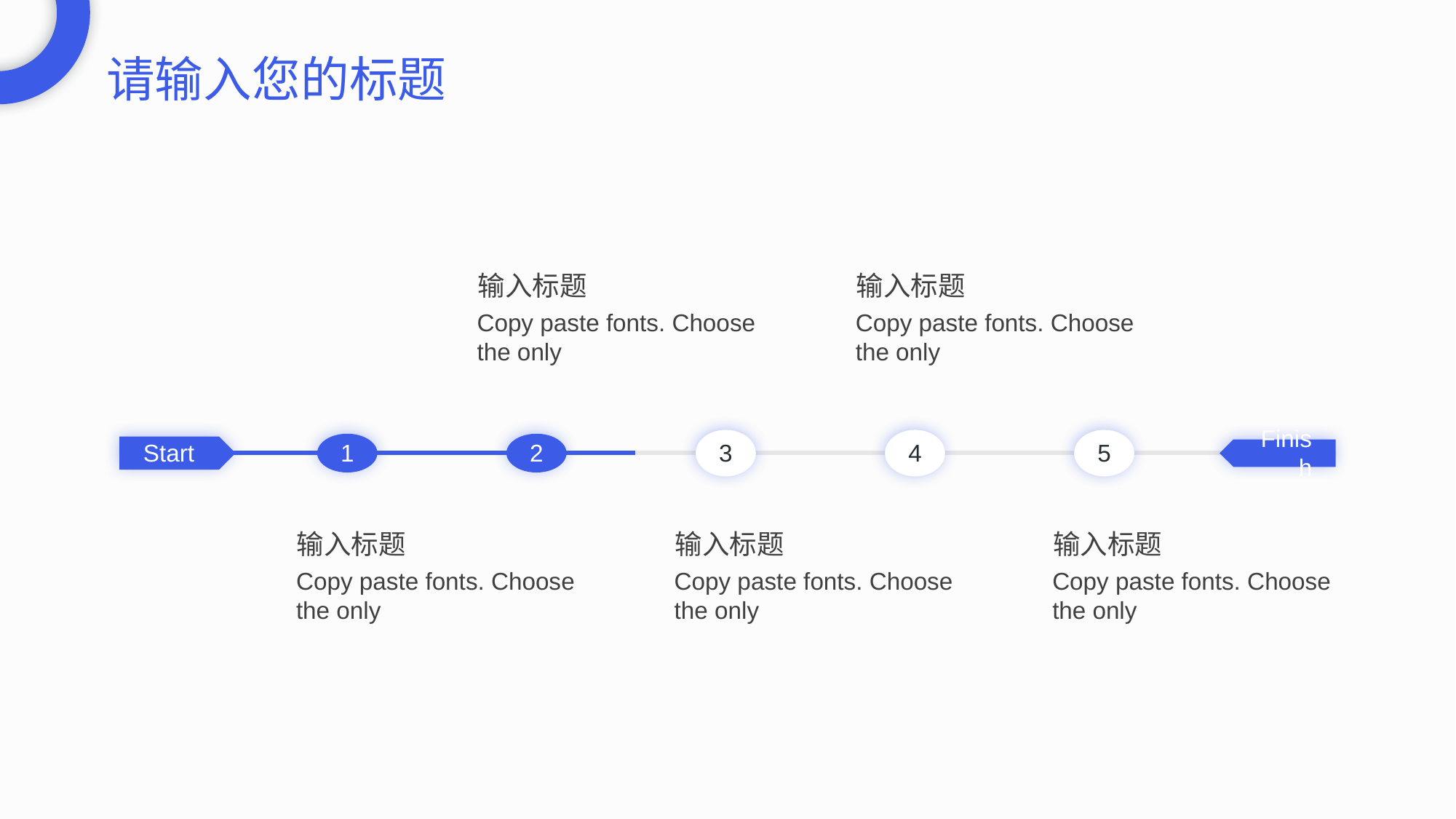

请输入您的标题
输入标题
Copy paste fonts. Choose the only

2
输入标题
Copy paste fonts. Choose the only

4
Finish

3
输入标题
Copy paste fonts. Choose the only

5
输入标题
Copy paste fonts. Choose the only
Start

1
输入标题
Copy paste fonts. Choose the only